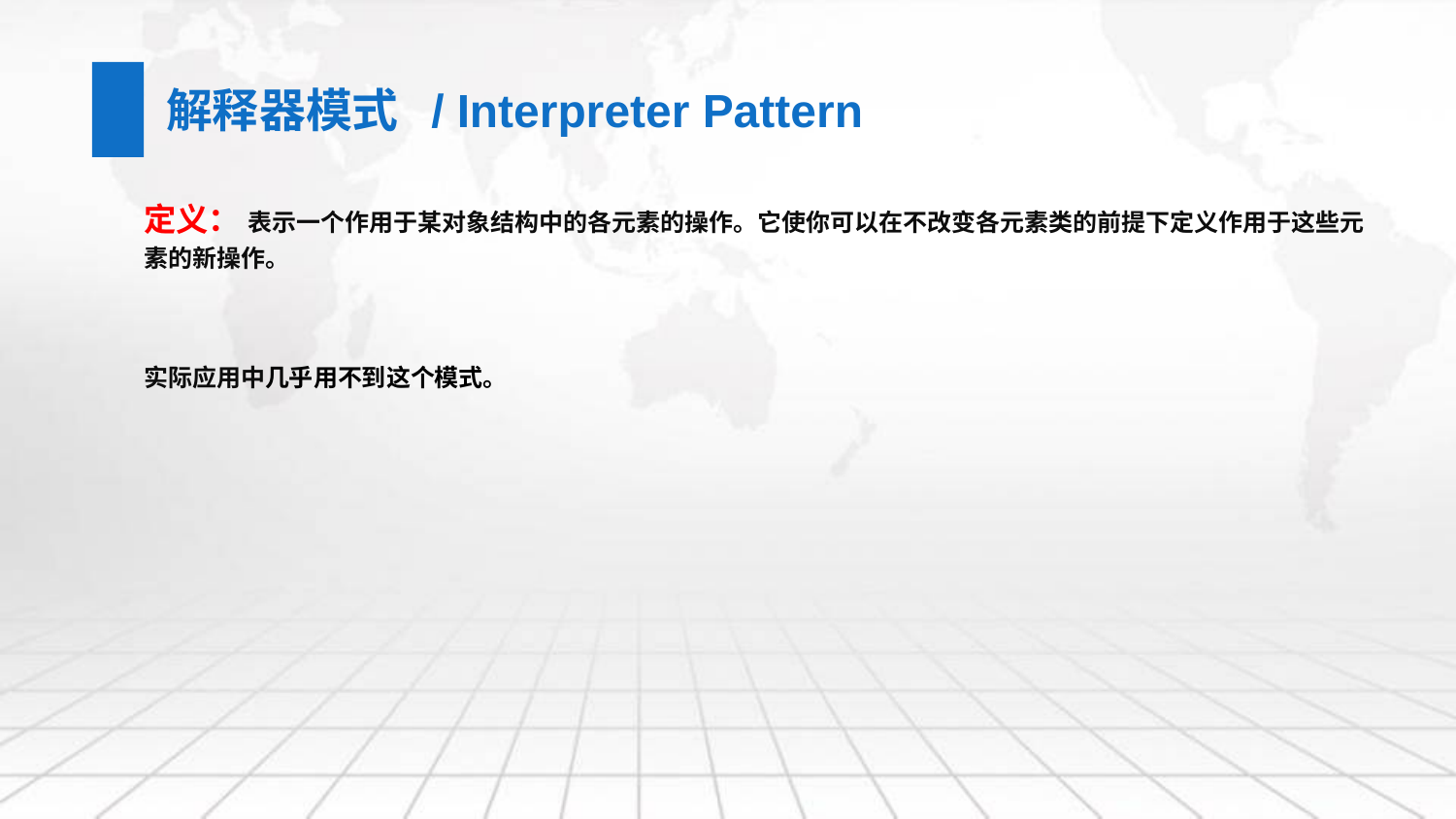

解释器模式  / Interpreter Pattern
定义： 表示一个作用于某对象结构中的各元素的操作。它使你可以在不改变各元素类的前提下定义作用于这些元素的新操作。

实际应用中几乎用不到这个模式。